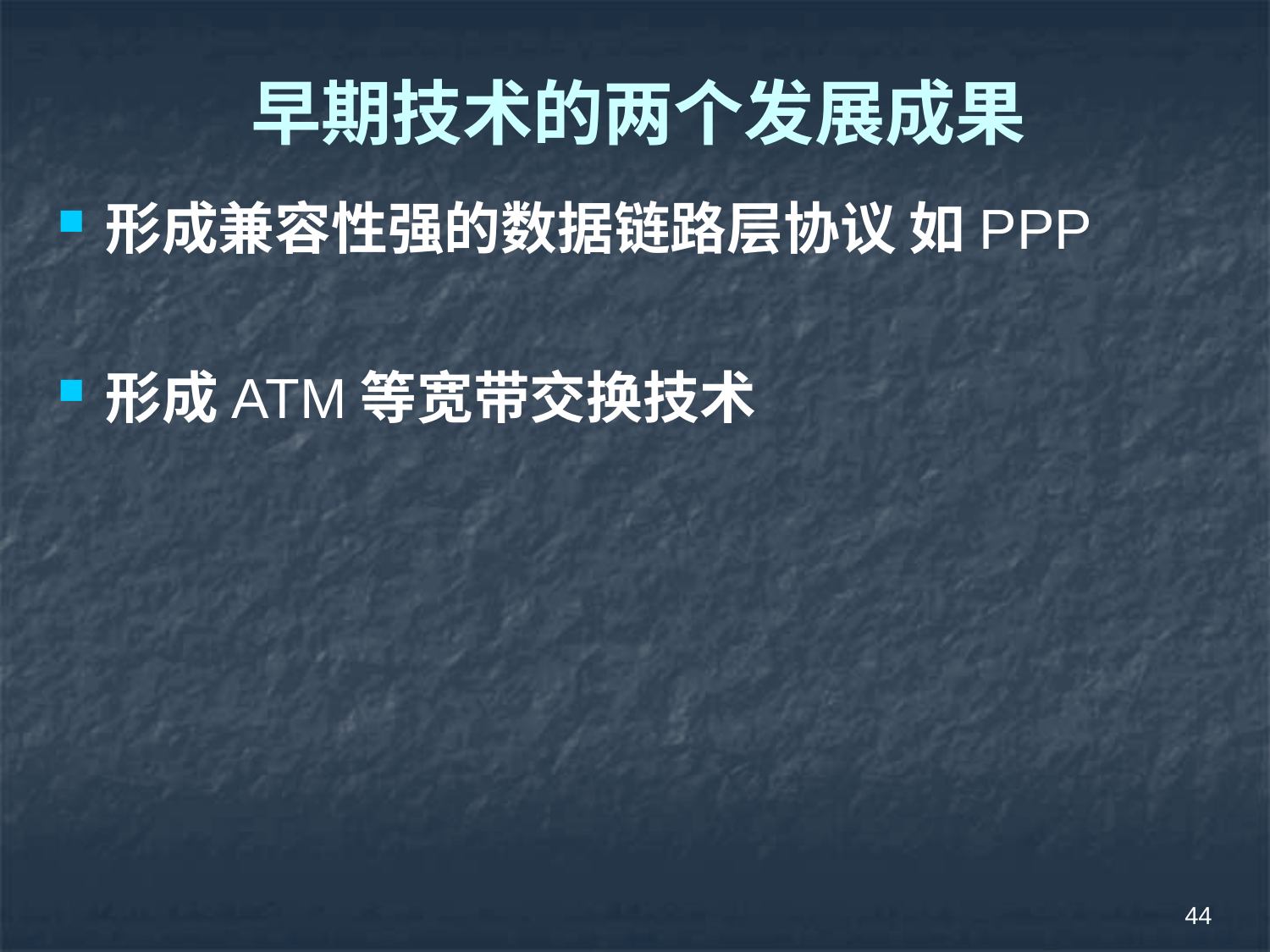

# 早期技术的两个发展成果
形成兼容性强的数据链路层协议 如PPP

形成ATM等宽带交换技术
44